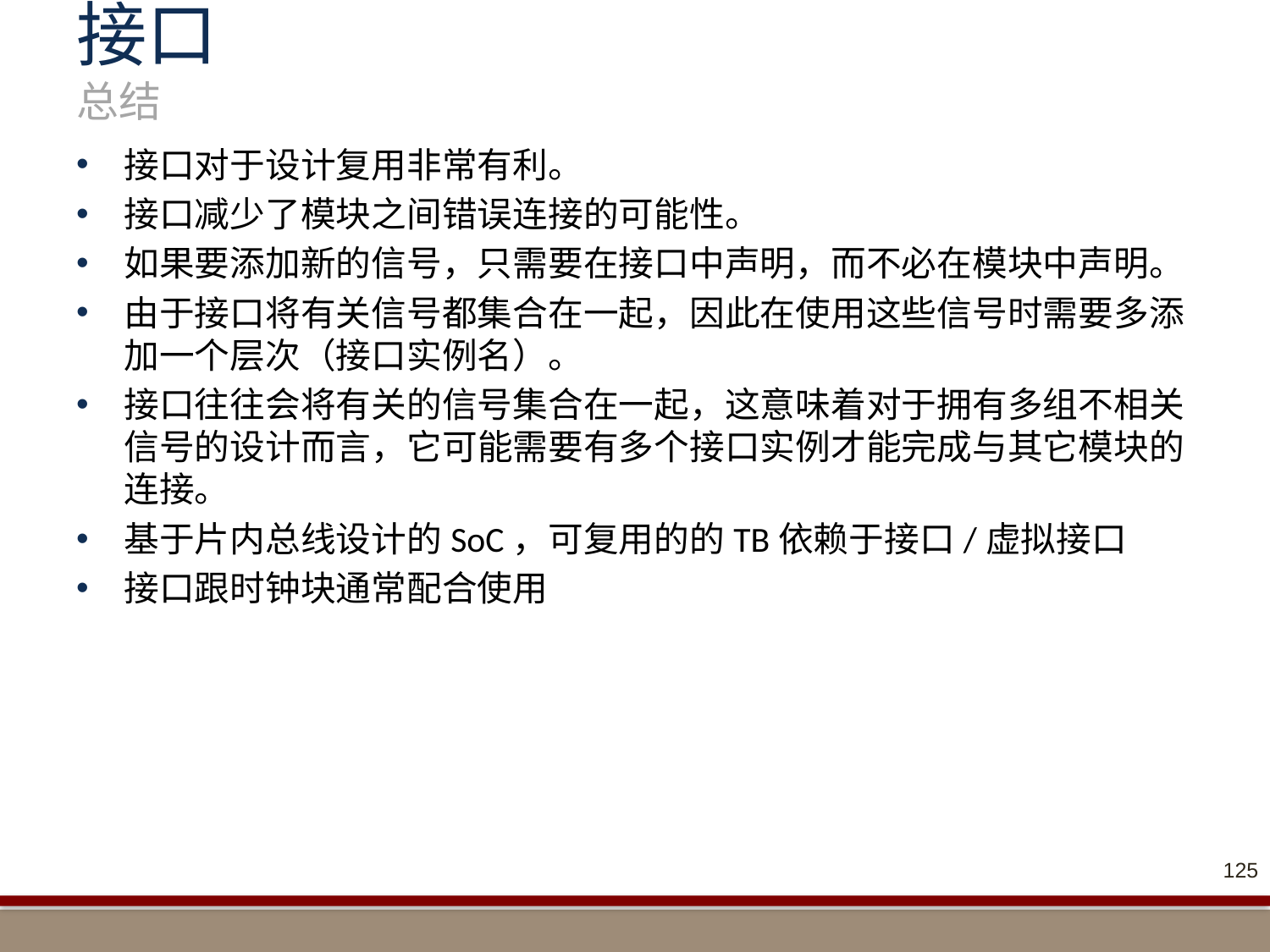

# 接口 总结
接口对于设计复用非常有利。
接口减少了模块之间错误连接的可能性。
如果要添加新的信号，只需要在接口中声明，而不必在模块中声明。
由于接口将有关信号都集合在一起，因此在使用这些信号时需要多添加一个层次（接口实例名）。
接口往往会将有关的信号集合在一起，这意味着对于拥有多组不相关信号的设计而言，它可能需要有多个接口实例才能完成与其它模块的连接。
基于片内总线设计的SoC，可复用的的TB依赖于接口/虚拟接口
接口跟时钟块通常配合使用

125